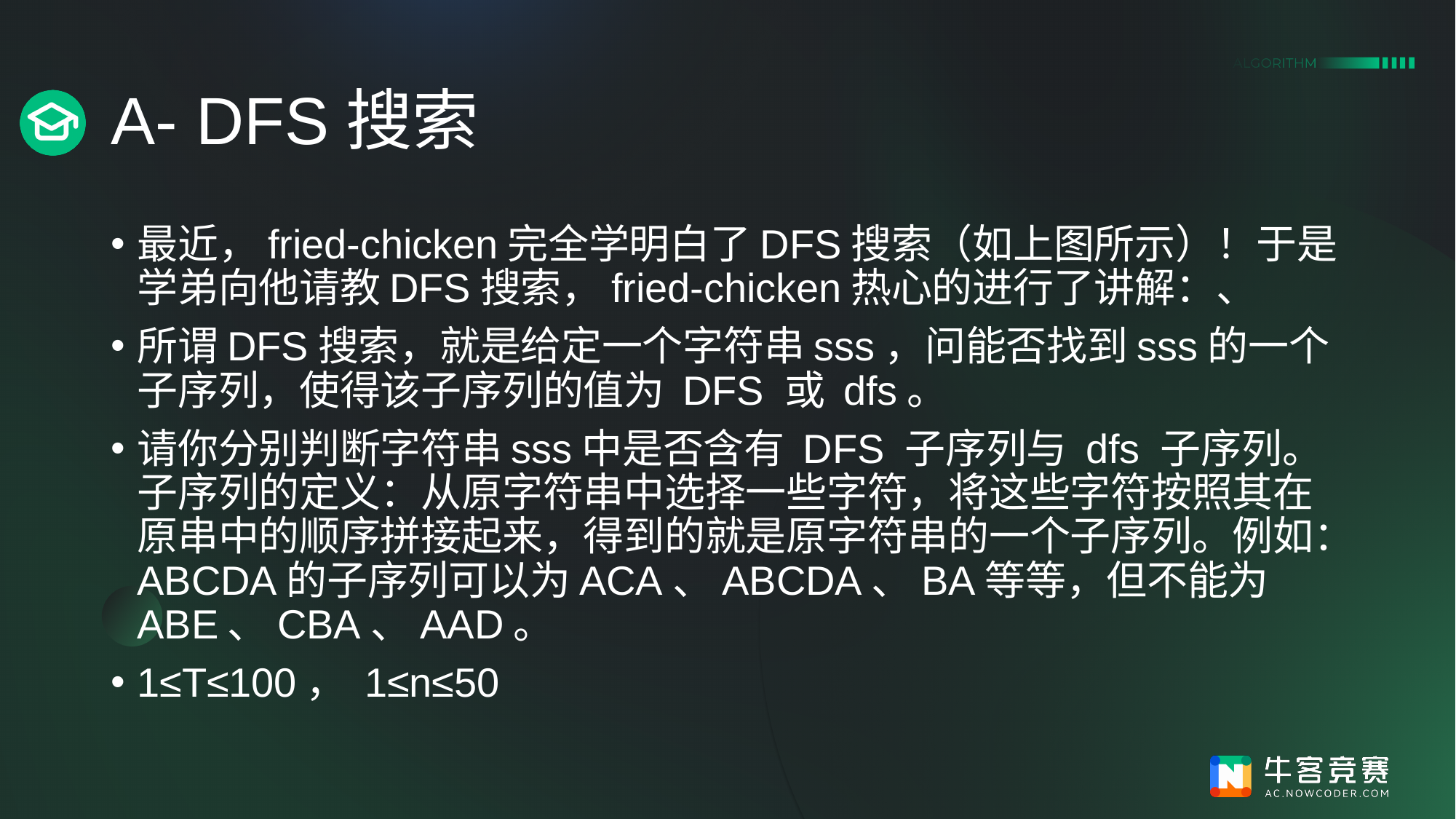

# A- DFS搜索
最近，fried-chicken完全学明白了DFS搜索（如上图所示）！于是学弟向他请教DFS搜索，fried-chicken热心的进行了讲解：、
所谓DFS搜索，就是给定一个字符串sss，问能否找到sss的一个子序列，使得该子序列的值为 DFS 或 dfs。
请你分别判断字符串sss中是否含有 DFS 子序列与 dfs 子序列。
子序列的定义：从原字符串中选择一些字符，将这些字符按照其在原串中的顺序拼接起来，得到的就是原字符串的一个子序列。例如：ABCDA的子序列可以为ACA、ABCDA、BA等等，但不能为ABE、CBA、AAD。
1≤T≤100， 1≤n≤50